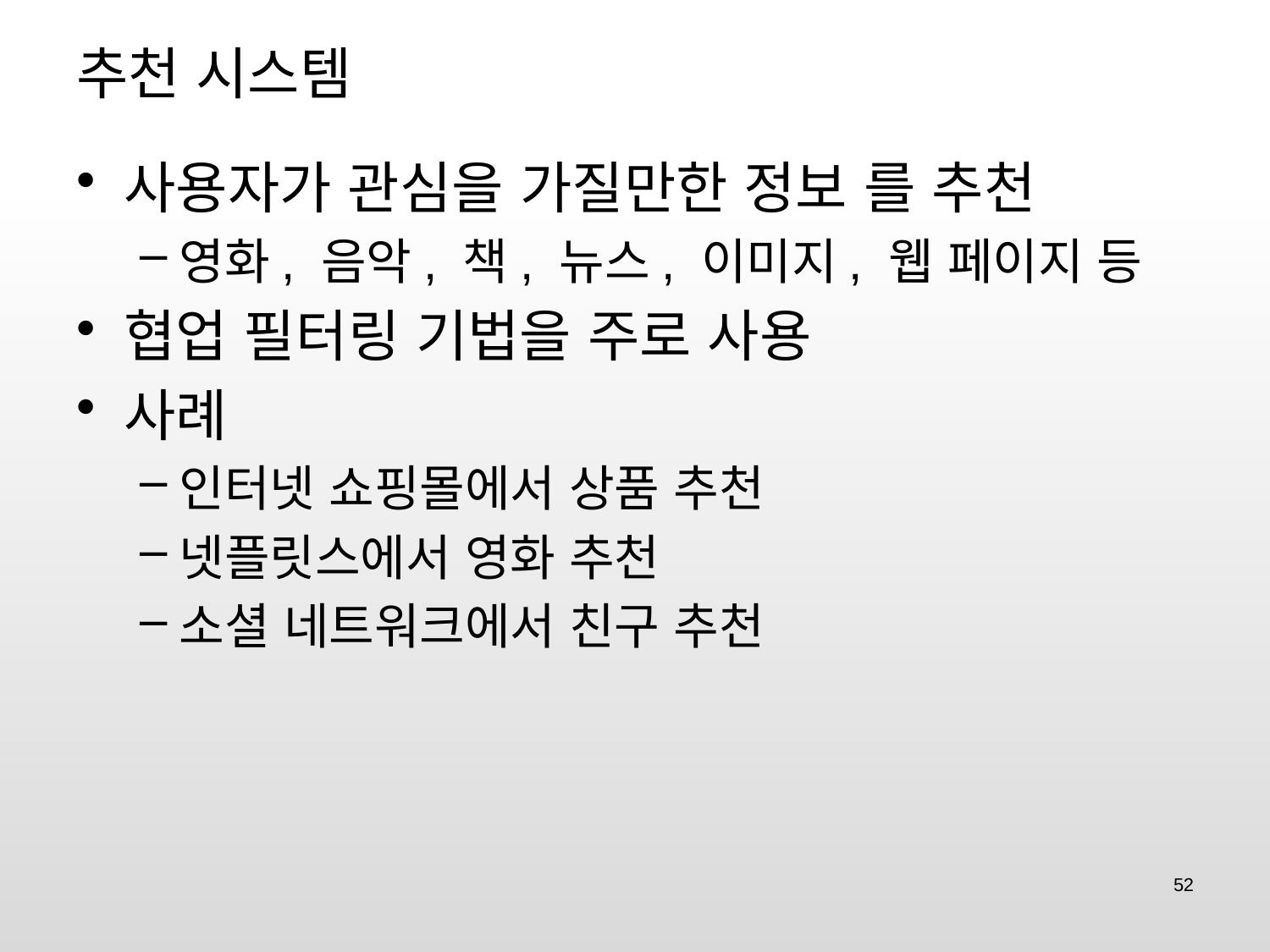

# 추천 시스템
사용자가 관심을 가질만한 정보 를 추천
영화, 음악, 책, 뉴스, 이미지, 웹 페이지 등
협업 필터링 기법을 주로 사용
사례
인터넷 쇼핑몰에서 상품 추천
넷플릿스에서 영화 추천
소셜 네트워크에서 친구 추천
52